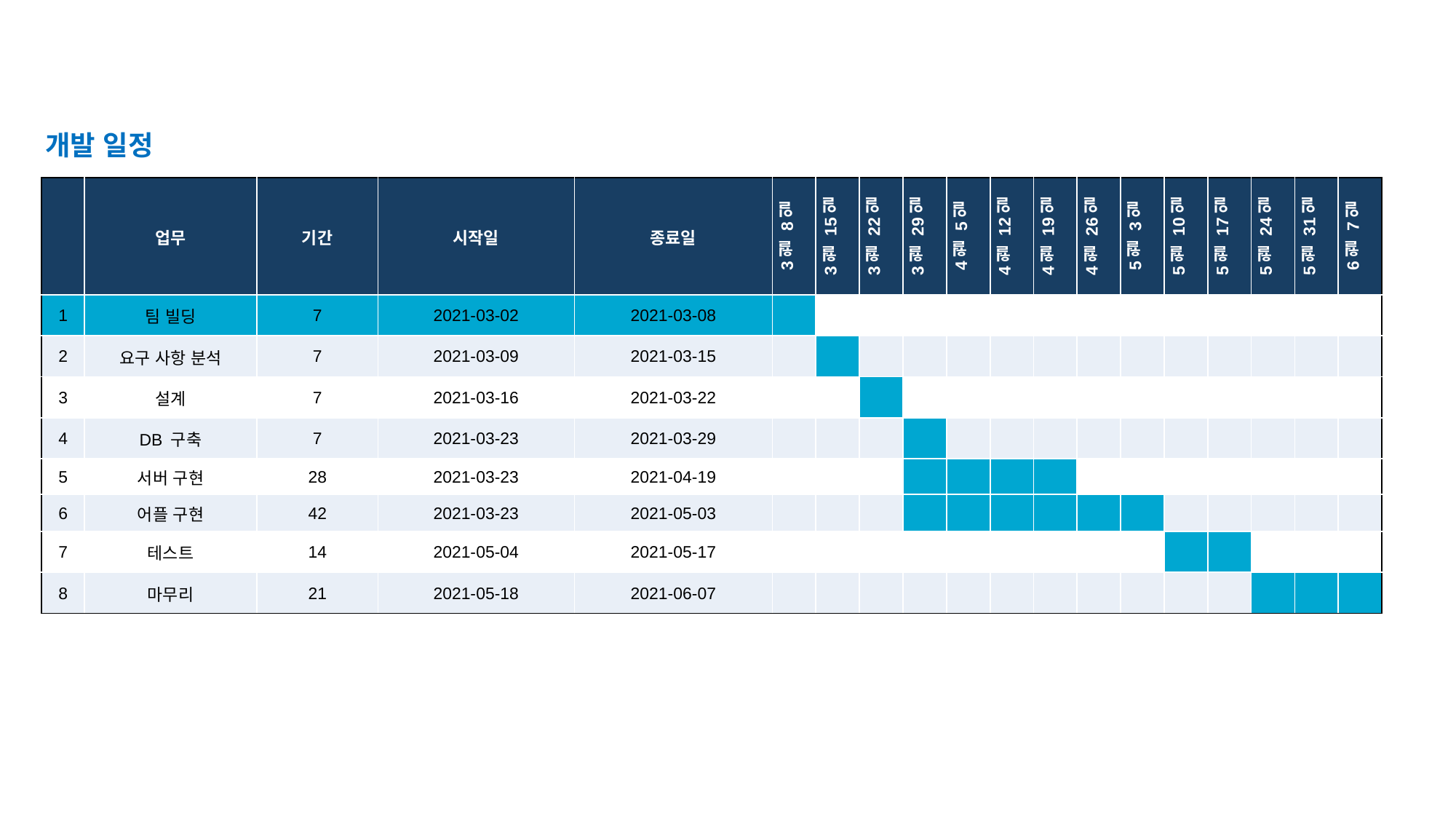

개발 일정
|  | 업무 | 기간 | 시작일 | 종료일 | 3월 8일 | 3월 15일 | 3월 22일 | 3월 29일 | 4월 5일 | 4월 12일 | 4월 19일 | 4월 26일 | 5월 3일 | 5월 10일 | 5월 17일 | 5월 24일 | 5월 31일 | 6월 7일 |
| --- | --- | --- | --- | --- | --- | --- | --- | --- | --- | --- | --- | --- | --- | --- | --- | --- | --- | --- |
| 1 | 팀 빌딩 | 7 | 2021-03-02 | 2021-03-08 |  |  |  |  |  |  |  |  |  |  |  |  |  |  |
| 2 | 요구 사항 분석 | 7 | 2021-03-09 | 2021-03-15 |  |  |  |  |  |  |  |  |  |  |  |  |  |  |
| 3 | 설계 | 7 | 2021-03-16 | 2021-03-22 |  |  |  |  |  |  |  |  |  |  |  |  |  |  |
| 4 | DB 구축 | 7 | 2021-03-23 | 2021-03-29 |  |  |  |  |  |  |  |  |  |  |  |  |  |  |
| 5 | 서버 구현 | 28 | 2021-03-23 | 2021-04-19 |  |  |  |  |  |  |  |  |  |  |  |  |  |  |
| 6 | 어플 구현 | 42 | 2021-03-23 | 2021-05-03 |  |  |  |  |  |  |  |  |  |  |  |  |  |  |
| 7 | 테스트 | 14 | 2021-05-04 | 2021-05-17 |  |  |  |  |  |  |  |  |  |  |  |  |  |  |
| 8 | 마무리 | 21 | 2021-05-18 | 2021-06-07 |  |  |  |  |  |  |  |  |  |  |  |  |  |  |